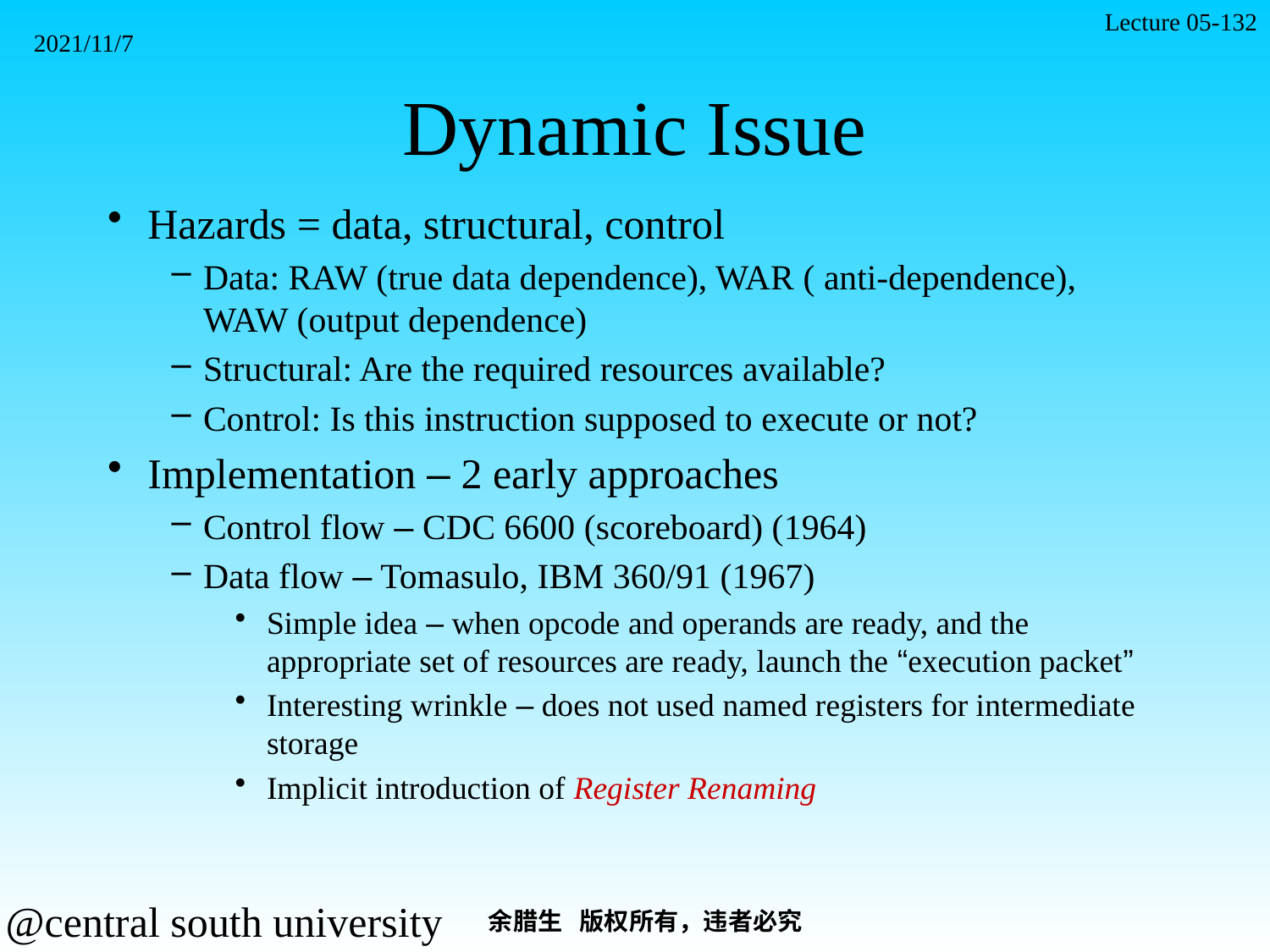

Lecture 05-132
2021/11/7
# Dynamic Issue
Hazards = data, structural, control
Data: RAW (true data dependence), WAR ( anti-dependence), WAW (output dependence)
Structural: Are the required resources available?
Control: Is this instruction supposed to execute or not?
Implementation – 2 early approaches
Control flow – CDC 6600 (scoreboard) (1964)
Data flow – Tomasulo, IBM 360/91 (1967)
Simple idea – when opcode and operands are ready, and the appropriate set of resources are ready, launch the “execution packet”
Interesting wrinkle – does not used named registers for intermediate storage
Implicit introduction of Register Renaming
余腊生   版权所有，违者必究